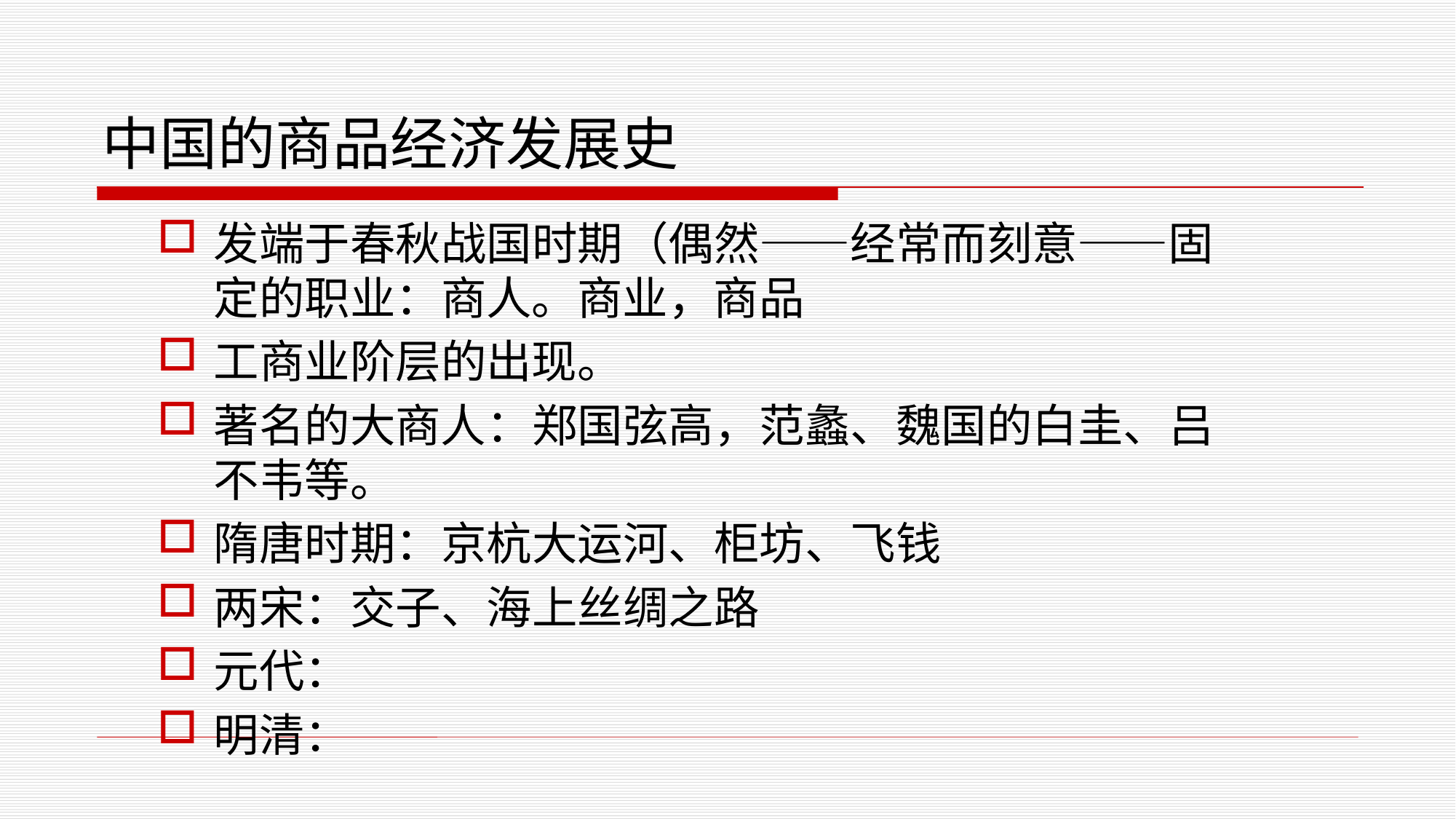

# 中国的商品经济发展史
发端于春秋战国时期（偶然——经常而刻意——固定的职业：商人。商业，商品
工商业阶层的出现。
著名的大商人：郑国弦高，范蠡、魏国的白圭、吕不韦等。
隋唐时期：京杭大运河、柜坊、飞钱
两宋：交子、海上丝绸之路
元代：
明清：